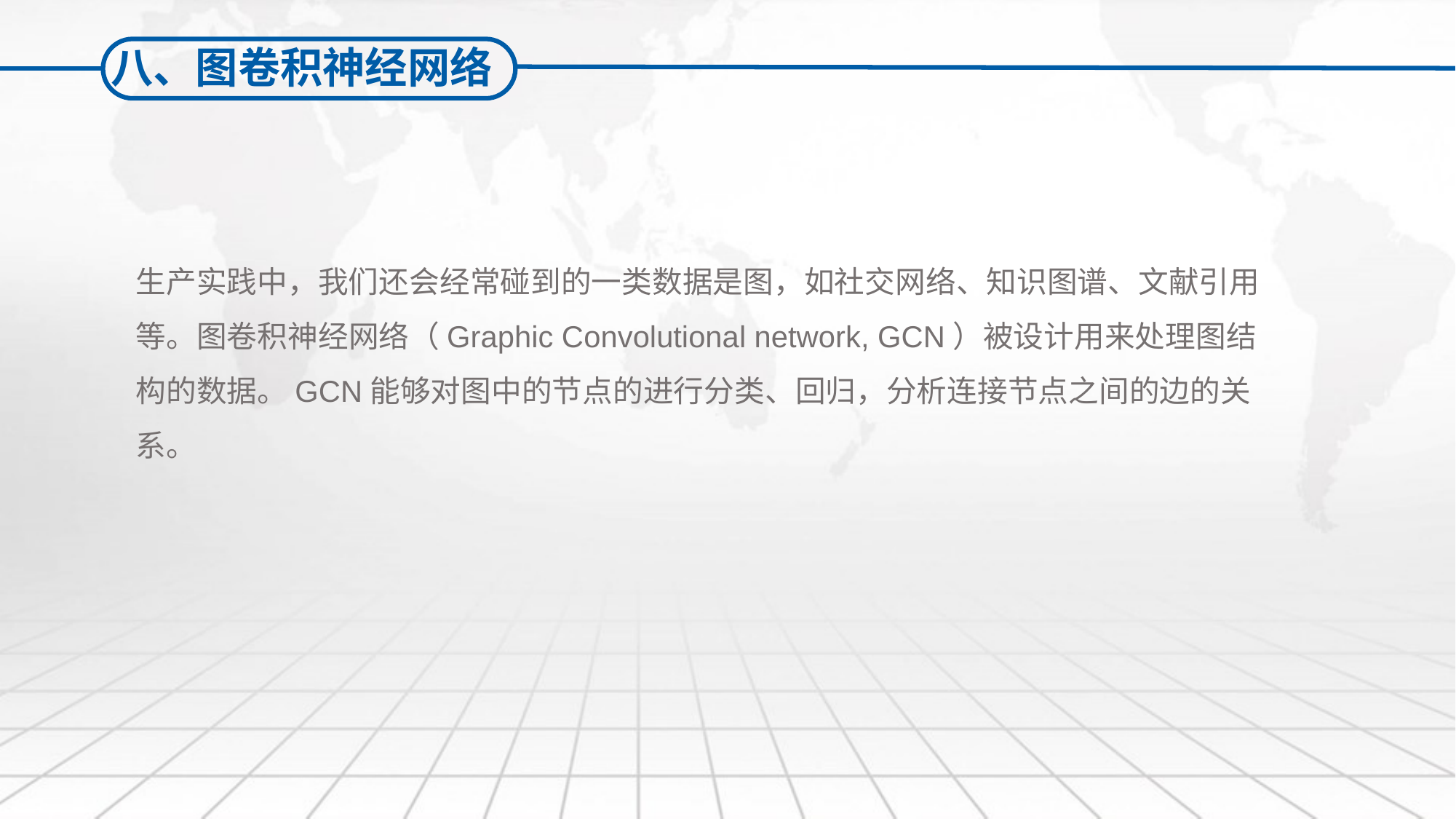

八、图卷积神经网络

生产实践中，我们还会经常碰到的一类数据是图，如社交网络、知识图谱、文献引用等。图卷积神经网络（Graphic Convolutional network, GCN）被设计用来处理图结构的数据。GCN能够对图中的节点的进行分类、回归，分析连接节点之间的边的关系。